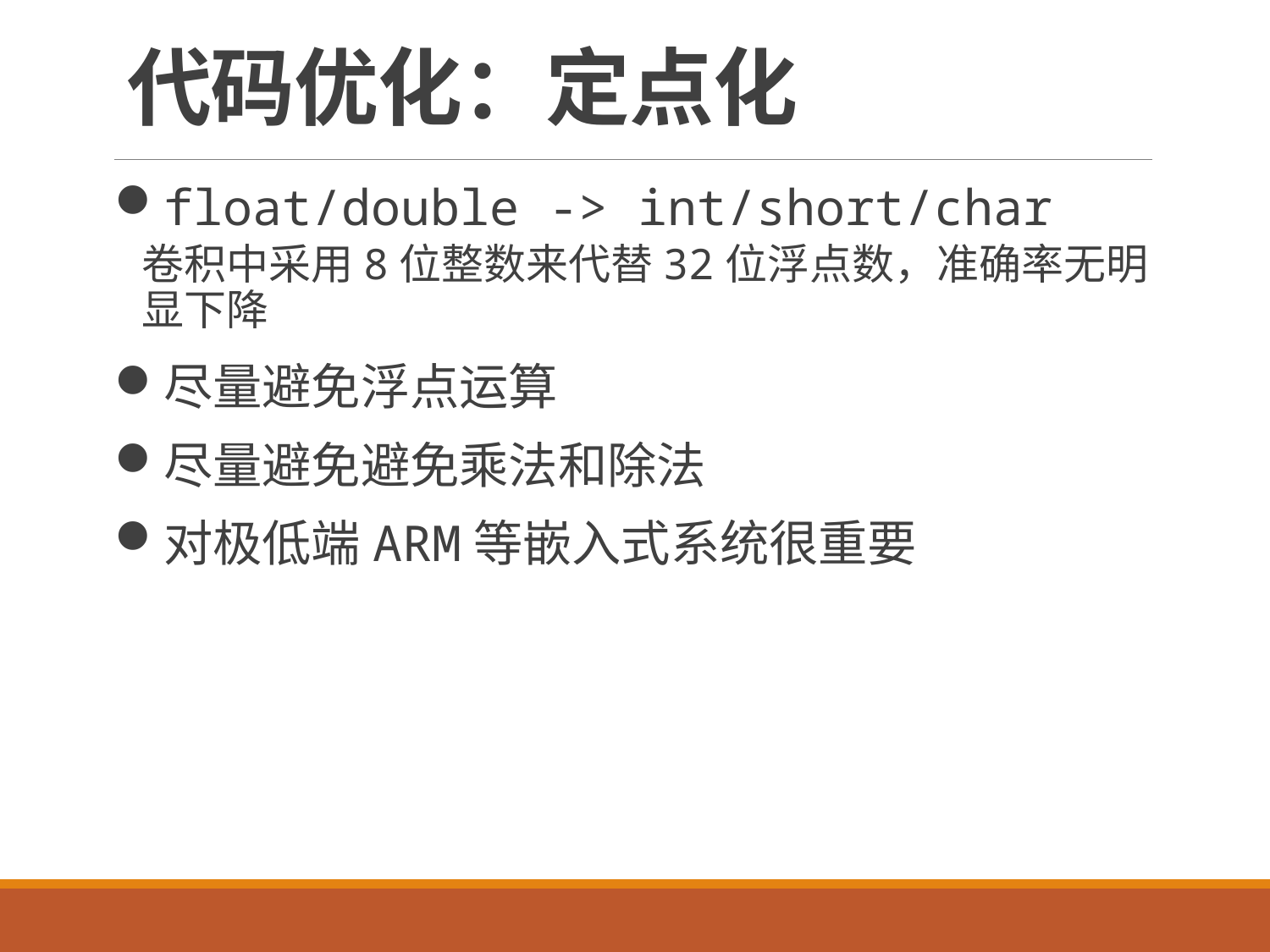

# 代码优化：定点化
float/double -> int/short/char
卷积中采用8位整数来代替32位浮点数，准确率无明显下降
尽量避免浮点运算
尽量避免避免乘法和除法
对极低端ARM等嵌入式系统很重要